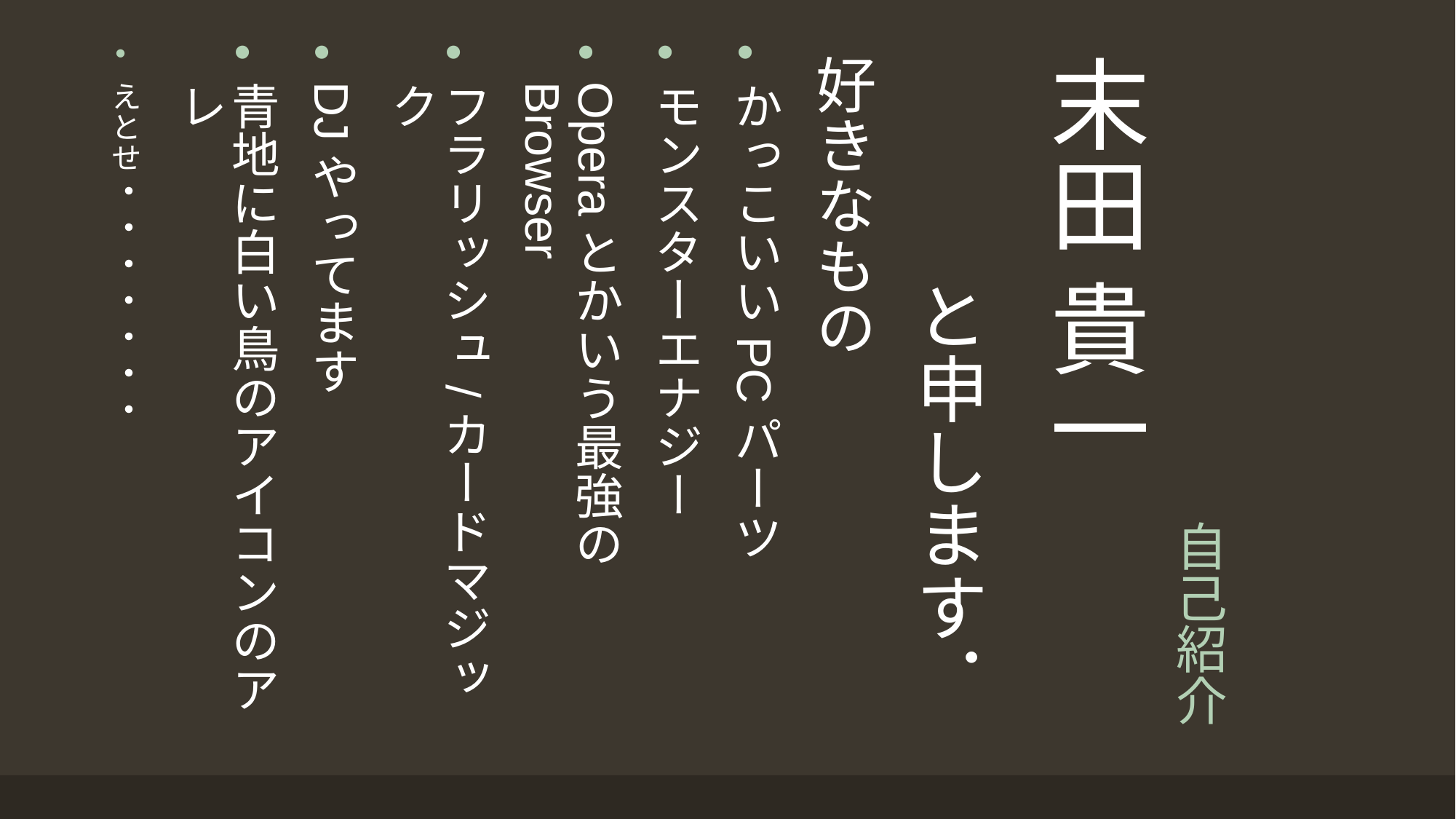

末田 貴一
         と申します．
好きなもの
かっこいいPCパーツ
モンスターエナジー
Operaとかいう最強のBrowser
フラリッシュ/カードマジック
DJやってます
青地に白い鳥のアイコンのアレ
えとせ・・・・・・・
# 自己紹介